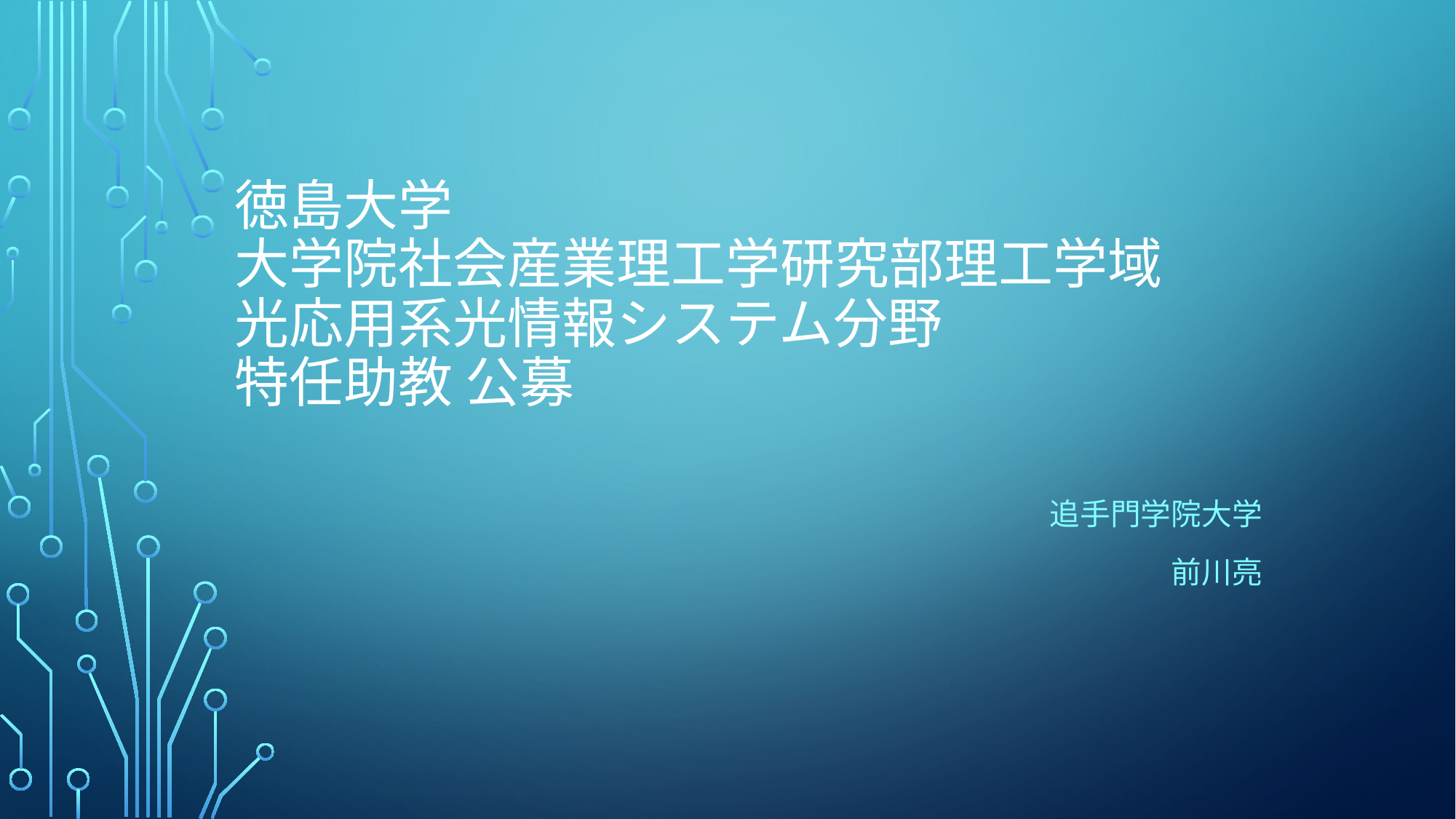

# 徳島大学 大学院社会産業理工学研究部理工学域 光応用系光情報システム分野 特任助教 公募

追手門学院大学
前川亮